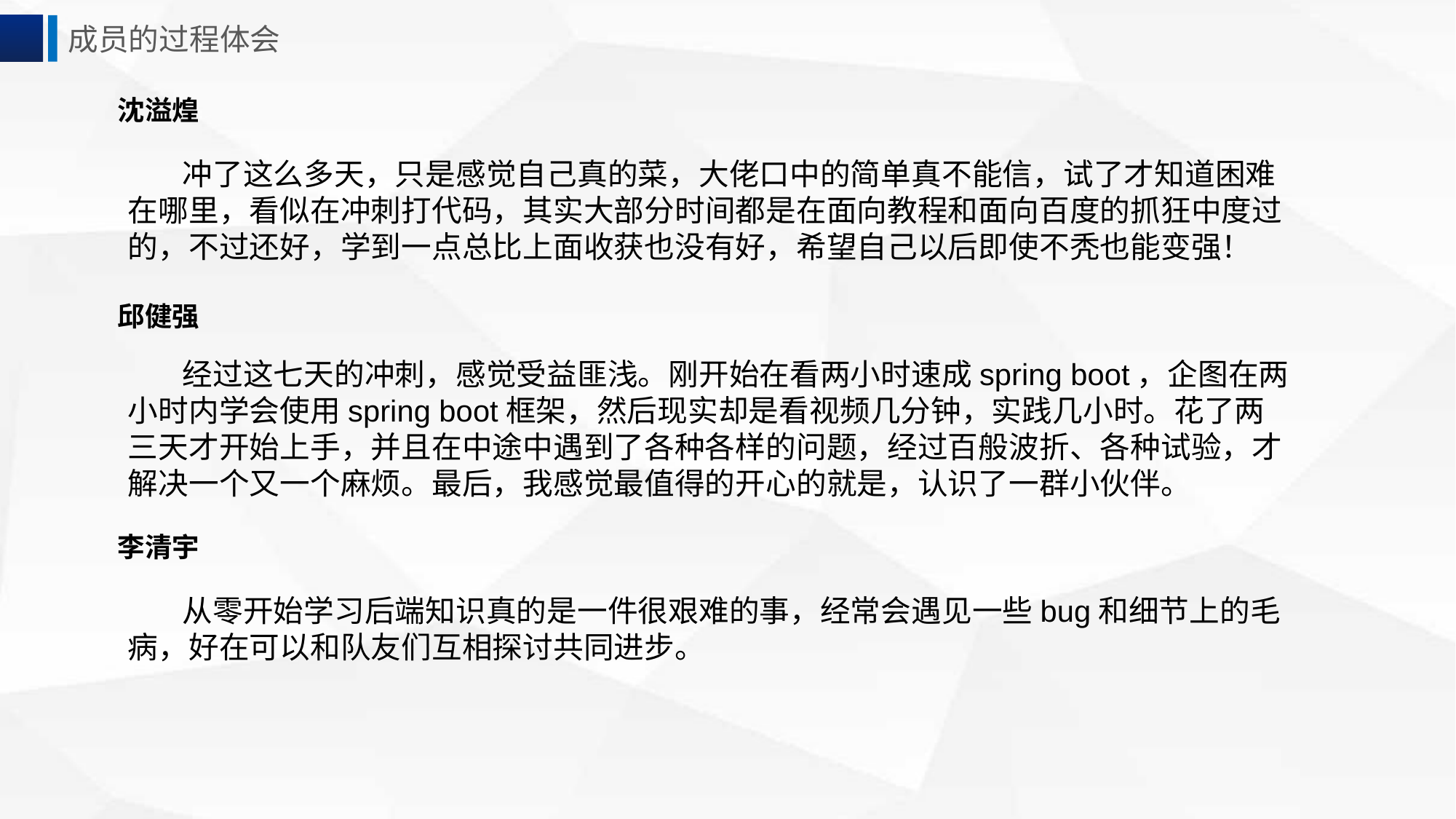

成员的过程体会

沈溢煌
       冲了这么多天，只是感觉自己真的菜，大佬口中的简单真不能信，试了才知道困难在哪里，看似在冲刺打代码，其实大部分时间都是在面向教程和面向百度的抓狂中度过的，不过还好，学到一点总比上面收获也没有好，希望自己以后即使不秃也能变强！
邱健强
       经过这七天的冲刺，感觉受益匪浅。刚开始在看两小时速成spring boot，企图在两小时内学会使用spring boot框架，然后现实却是看视频几分钟，实践几小时。花了两三天才开始上手，并且在中途中遇到了各种各样的问题，经过百般波折、各种试验，才解决一个又一个麻烦。最后，我感觉最值得的开心的就是，认识了一群小伙伴。
李清宇
       从零开始学习后端知识真的是一件很艰难的事，经常会遇见一些bug和细节上的毛病，好在可以和队友们互相探讨共同进步。